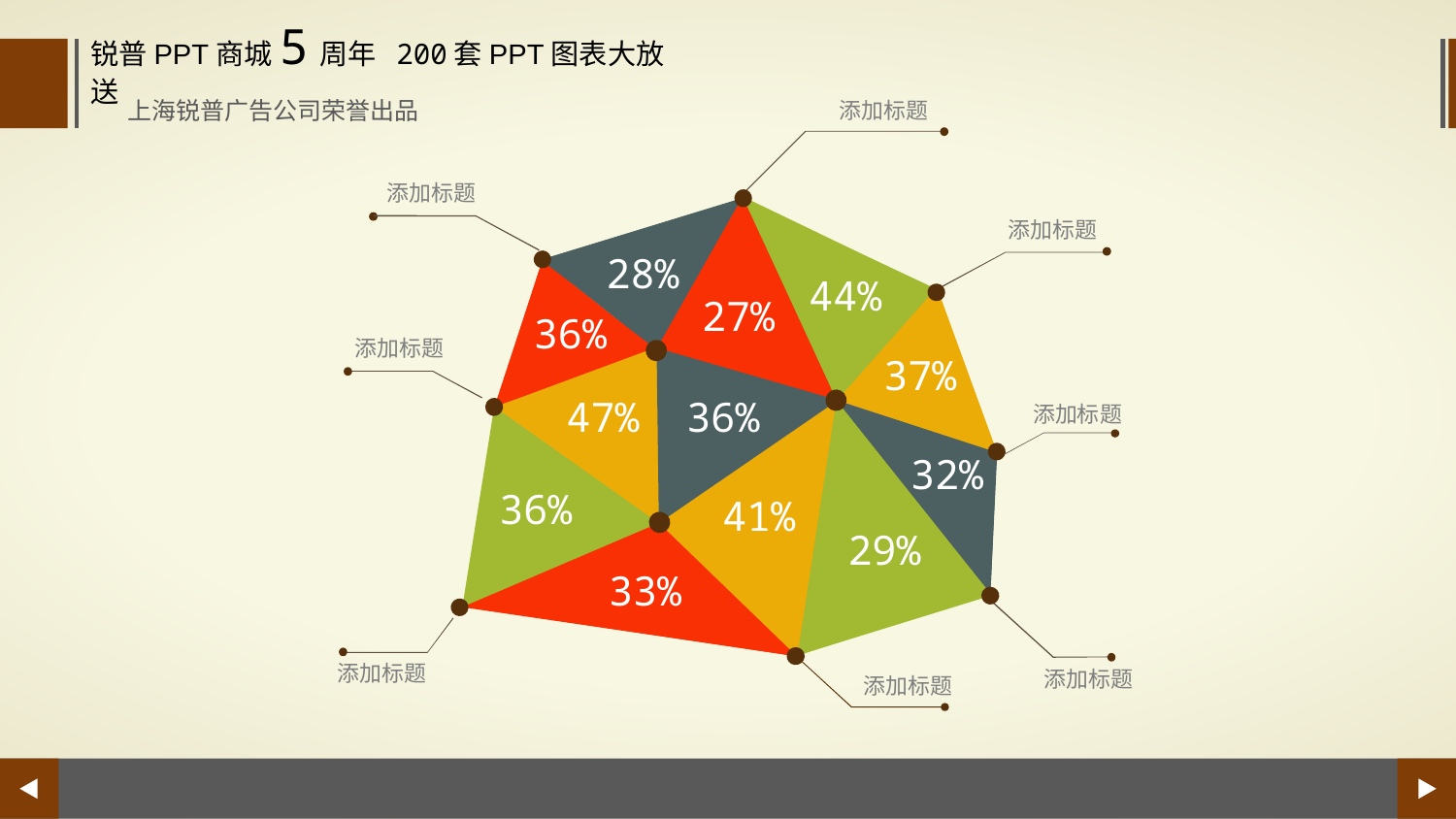

锐普PPT商城5周年  200套PPT图表大放送

上海锐普广告公司荣誉出品
添加标题

添加标题

添加标题

28%

44%

27%

36%

添加标题

37%

47%
36%

添加标题

32%

36%
41%

29%

33%

添加标题

添加标题
添加标题